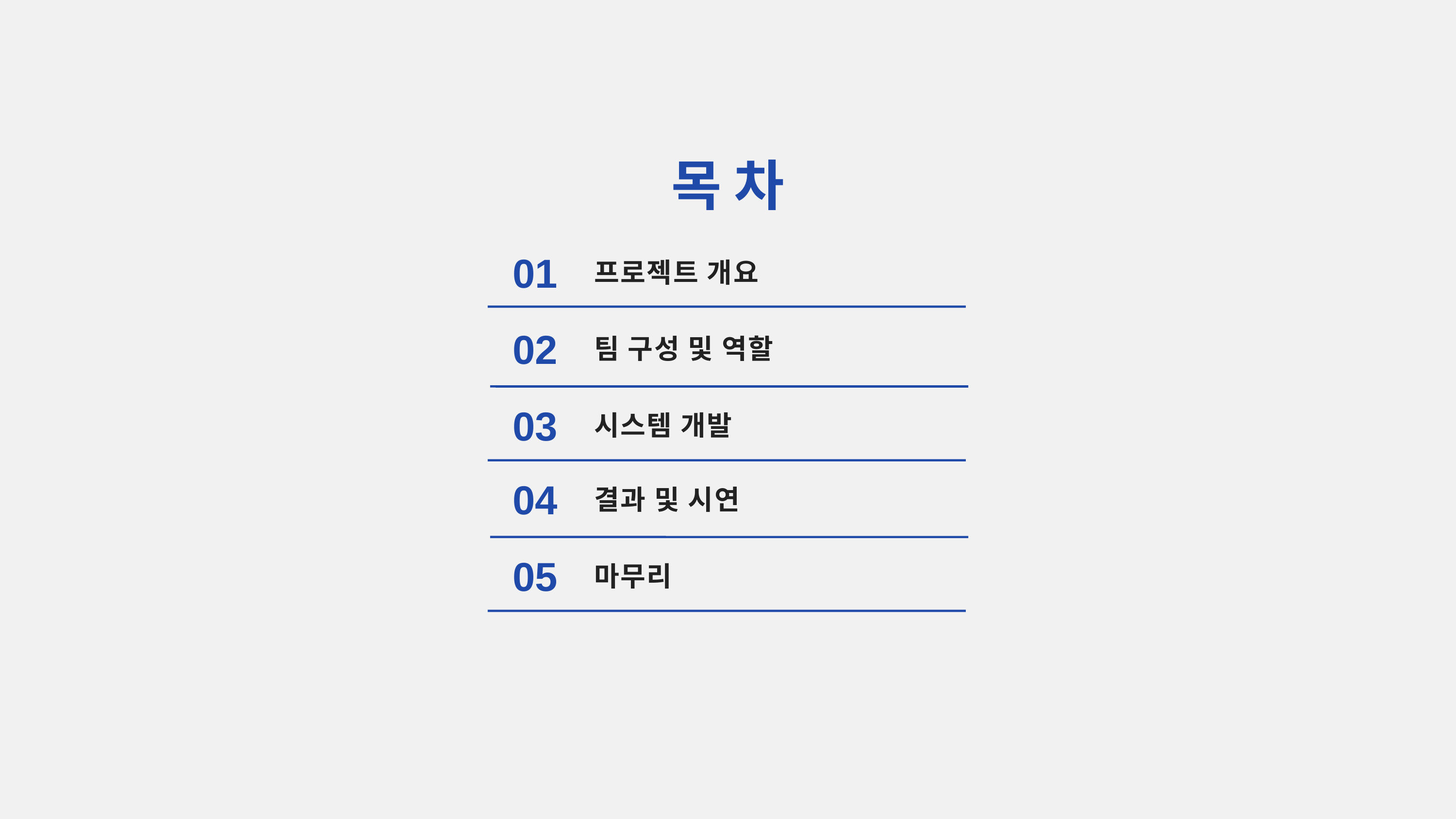

목 차
01
프로젝트 개요

02
팀 구성 및 역할

03
시스템 개발

04
결과 및 시연

05
마무리